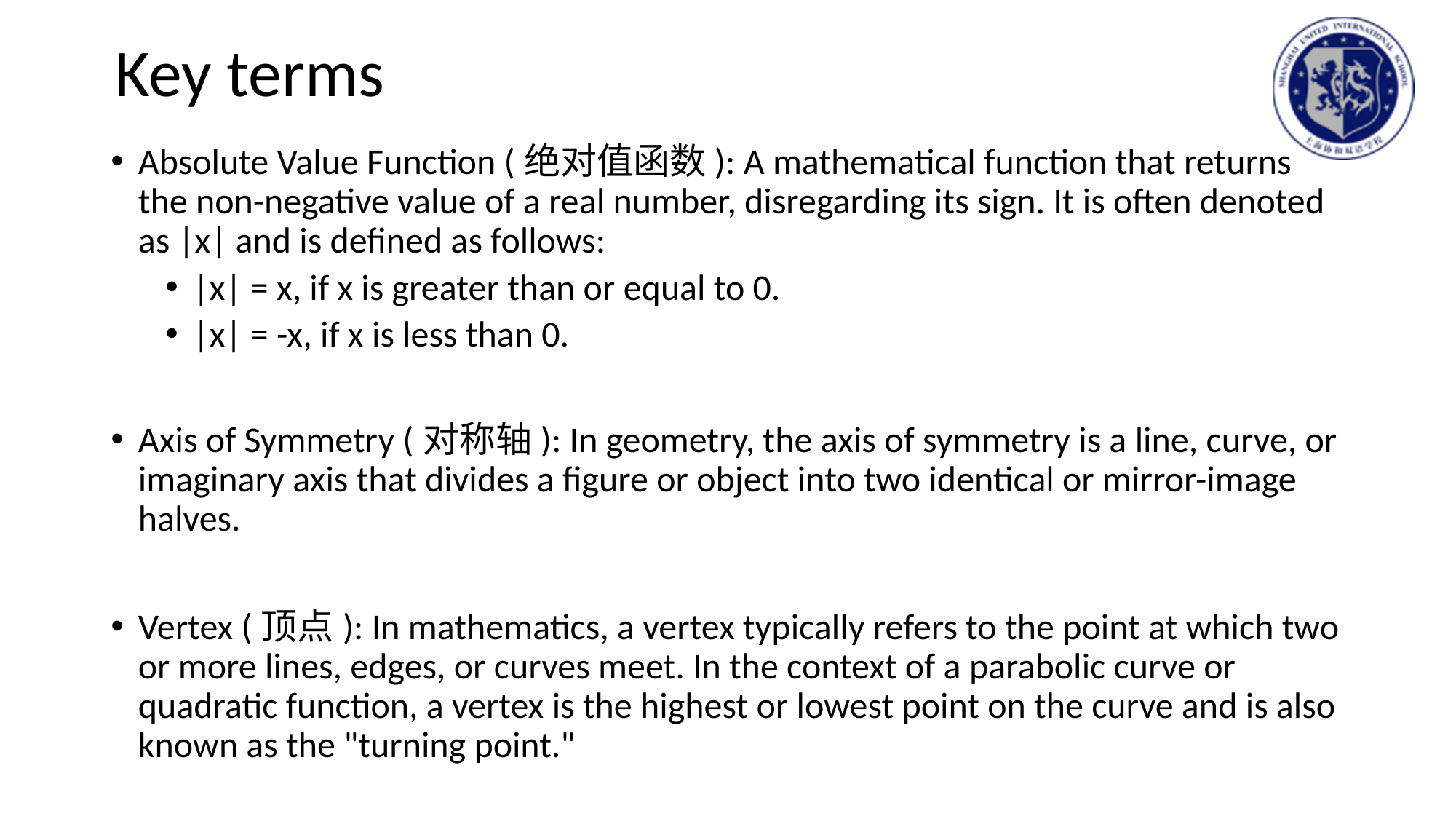

# Key terms
Absolute Value Function (绝对值函数): A mathematical function that returns the non-negative value of a real number, disregarding its sign. It is often denoted as |x| and is defined as follows:
|x| = x, if x is greater than or equal to 0.
|x| = -x, if x is less than 0.

Axis of Symmetry (对称轴): In geometry, the axis of symmetry is a line, curve, or imaginary axis that divides a figure or object into two identical or mirror-image halves.

Vertex (顶点): In mathematics, a vertex typically refers to the point at which two or more lines, edges, or curves meet. In the context of a parabolic curve or quadratic function, a vertex is the highest or lowest point on the curve and is also known as the "turning point."